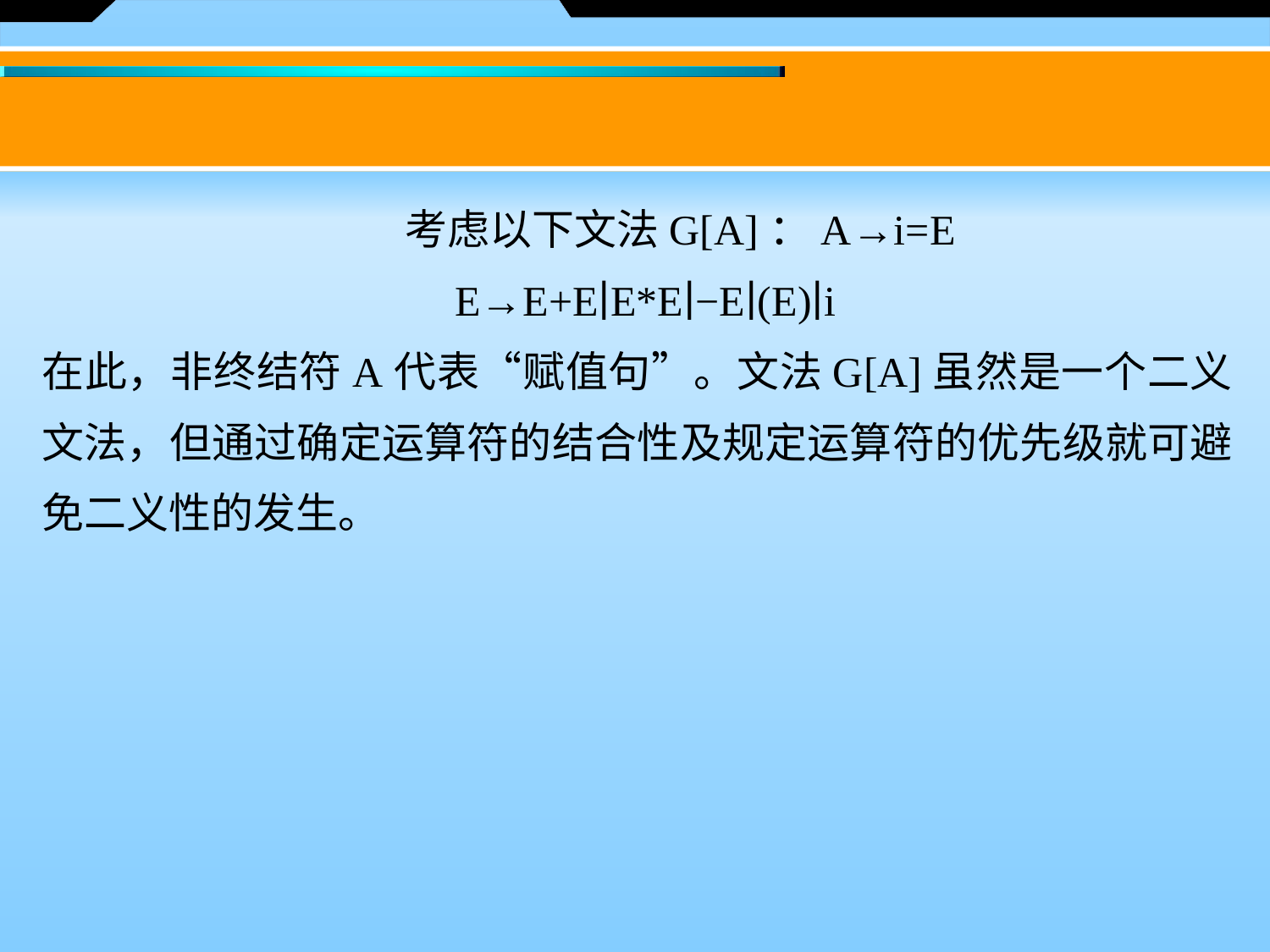

考虑以下文法G[A]：A→i=E
  		               E→E+E∣E*E∣−E∣(E)∣i
在此，非终结符A代表“赋值句”。文法G[A]虽然是一个二义文法，但通过确定运算符的结合性及规定运算符的优先级就可避免二义性的发生。